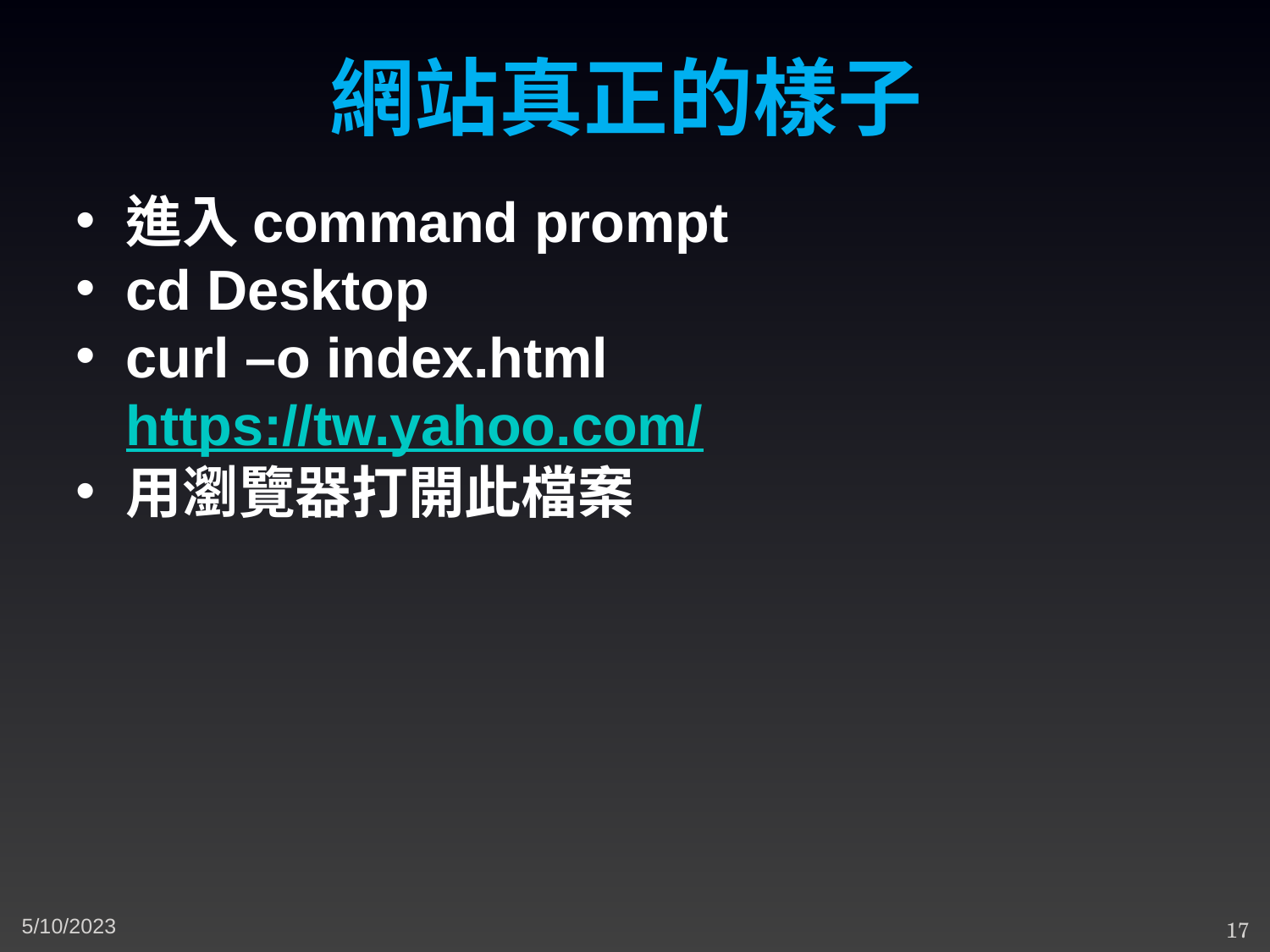

網站真正的樣子
進入command prompt
cd Desktop
curl –o index.html https://tw.yahoo.com/
用瀏覽器打開此檔案
5/10/2023
17